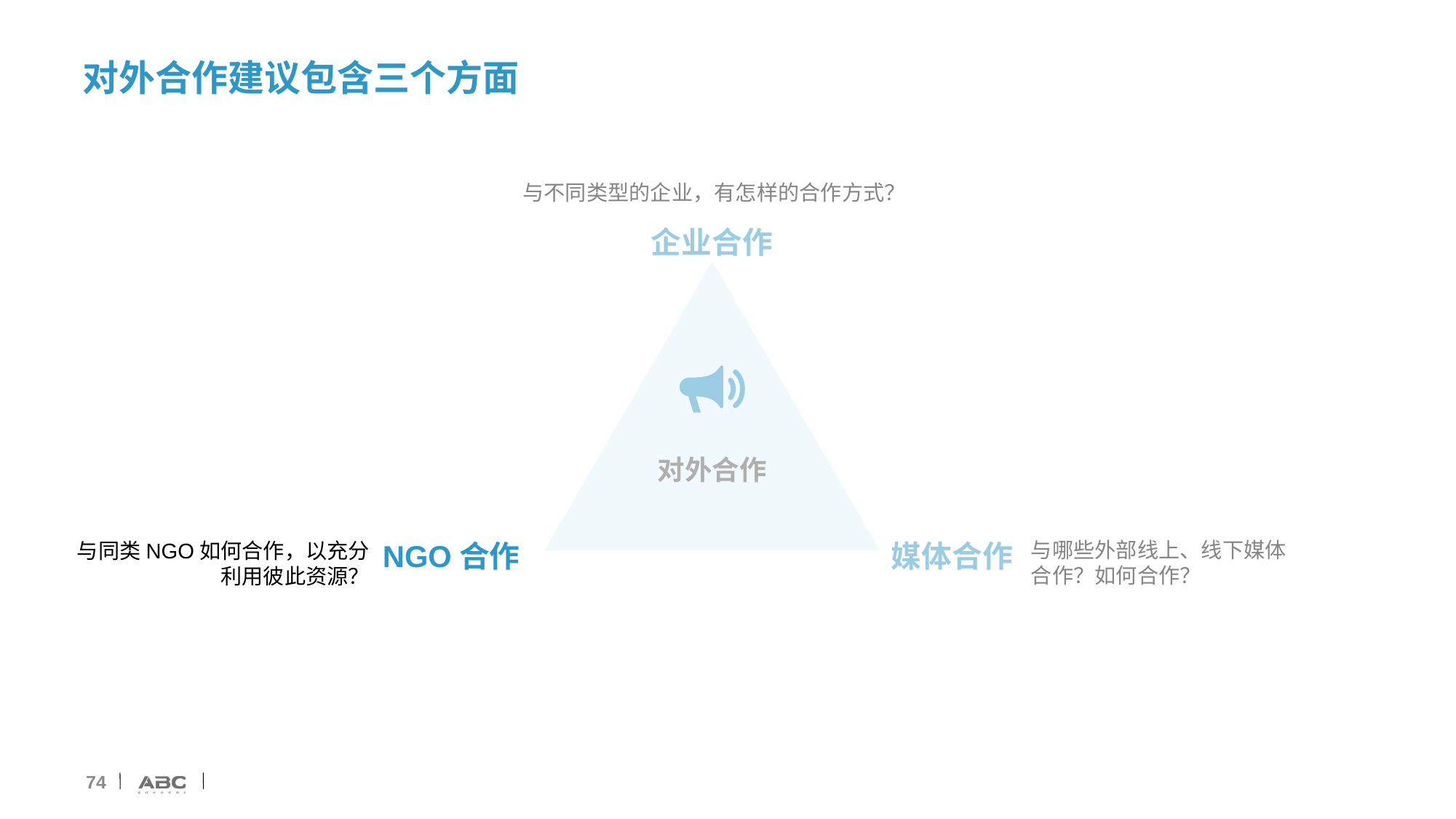

# 对外合作建议包含三个方面

与不同类型的企业，有怎样的合作方式？
企业合作

对外合作
NGO合作
媒体合作
与哪些外部线上、线下媒体合作？如何合作？
与同类NGO如何合作，以充分利用彼此资源？

74